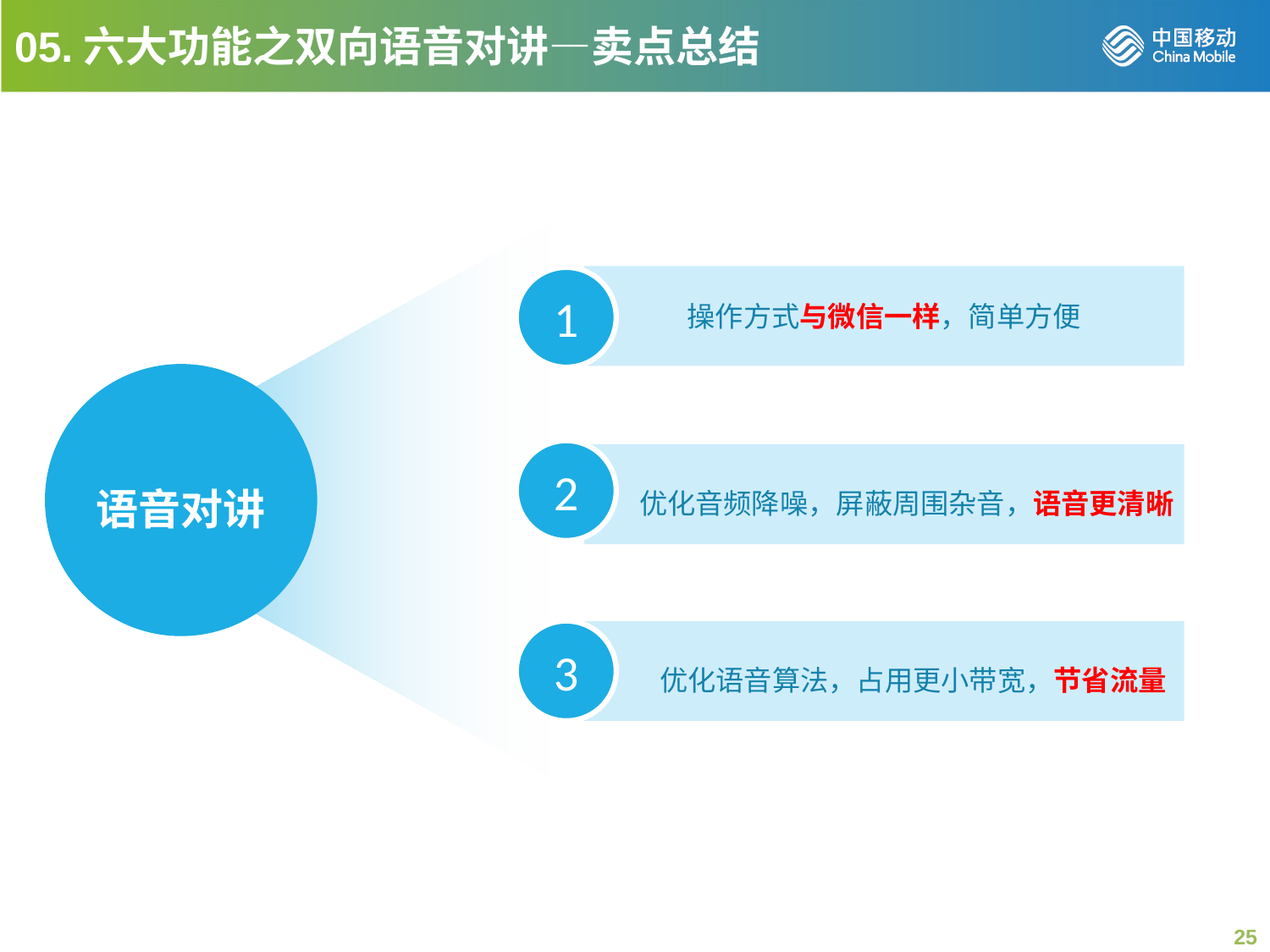

05.六大功能之双向语音对讲—卖点总结
操作方式与微信一样，简单方便
1

语音对讲
2
      优化音频降噪，屏蔽周围杂音，语音更清晰
3
        优化语音算法，占用更小带宽，节省流量